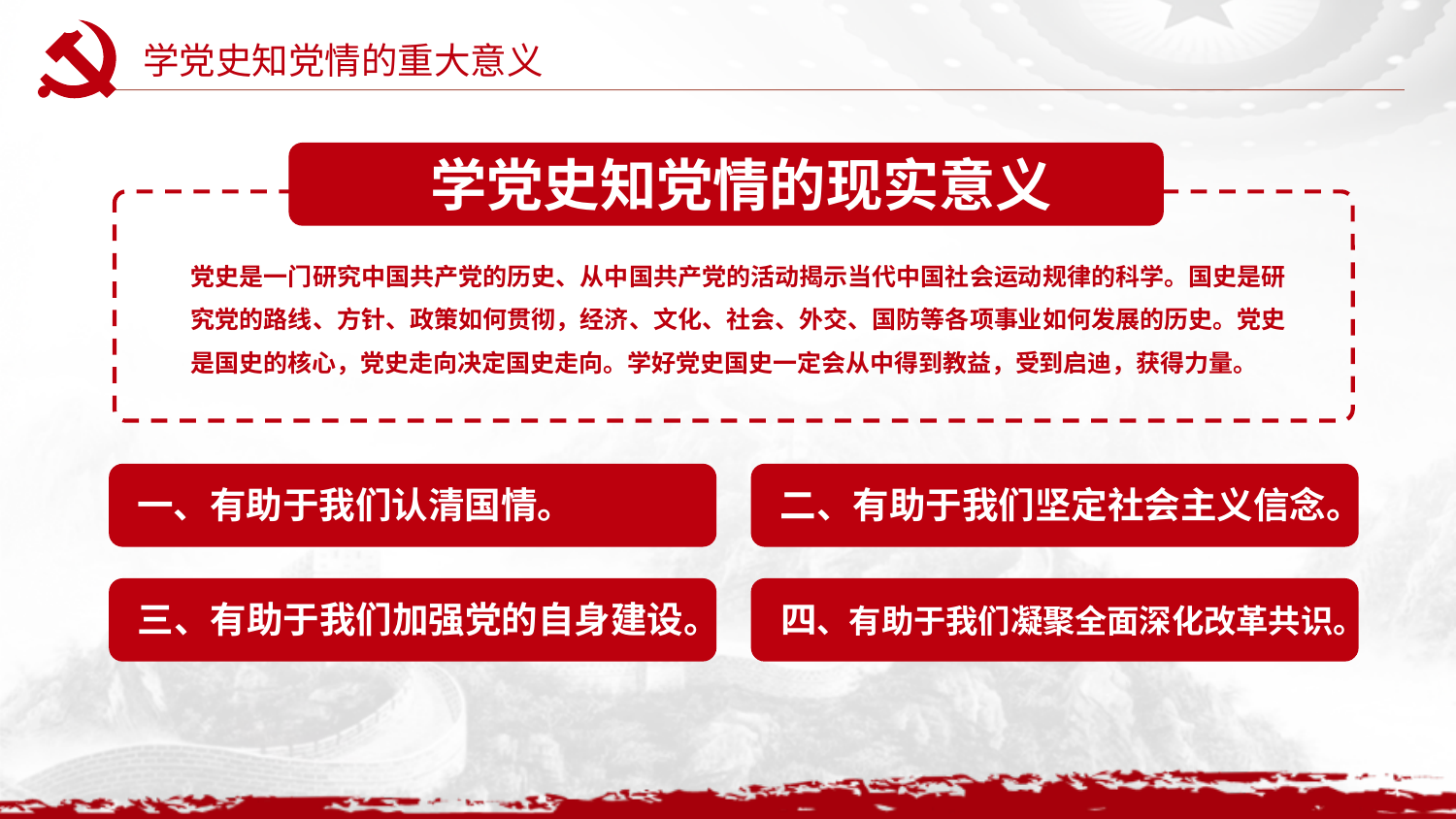

学党史知党情的重大意义

学党史知党情的现实意义
党史是一门研究中国共产党的历史、从中国共产党的活动揭示当代中国社会运动规律的科学。国史是研究党的路线、方针、政策如何贯彻，经济、文化、社会、外交、国防等各项事业如何发展的历史。党史是国史的核心，党史走向决定国史走向。学好党史国史一定会从中得到教益，受到启迪，获得力量。

一、有助于我们认清国情。

二、有助于我们坚定社会主义信念。

三、有助于我们加强党的自身建设。

四、有助于我们凝聚全面深化改革共识。